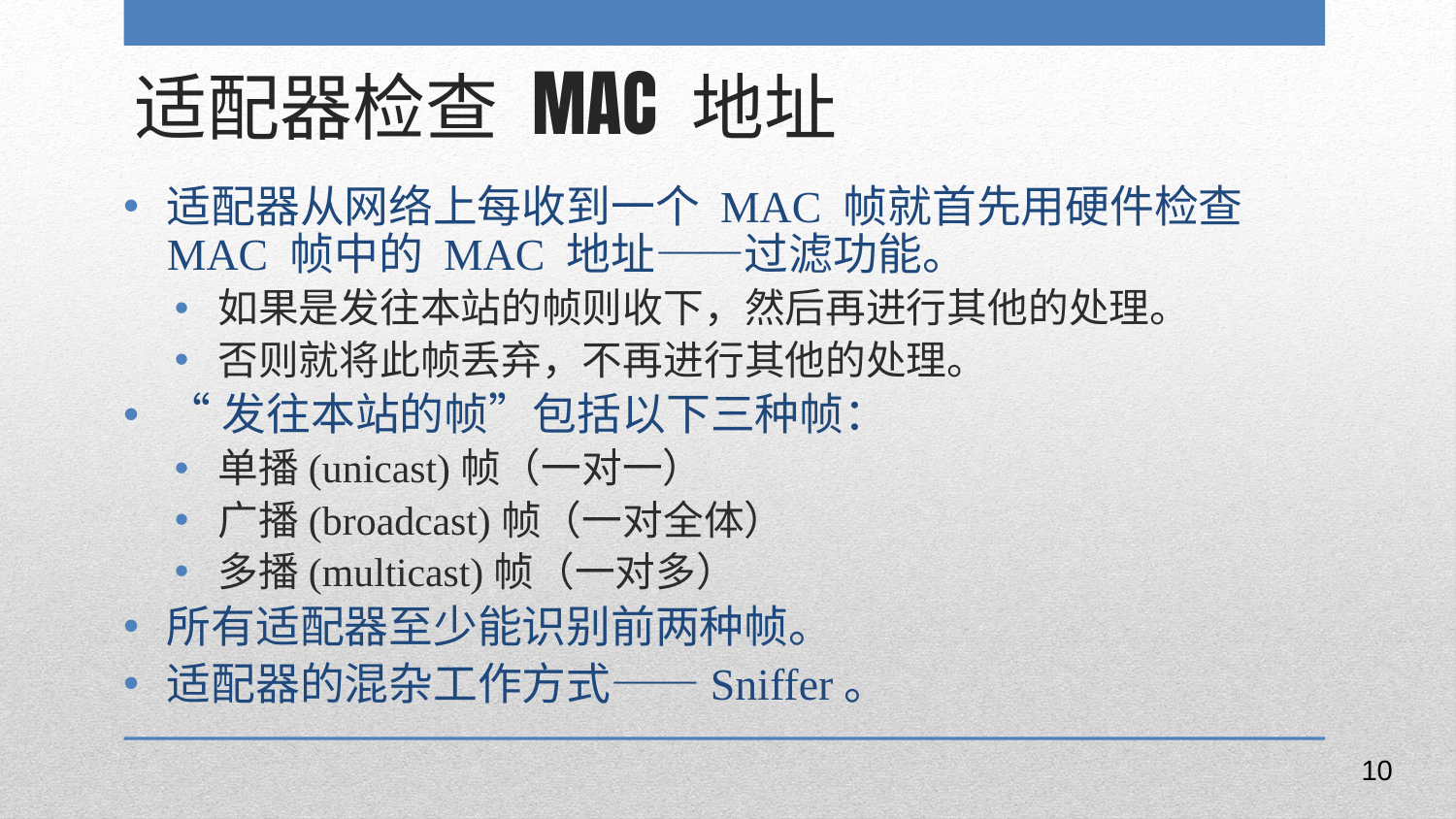

适配器检查 MAC 地址
适配器从网络上每收到一个 MAC 帧就首先用硬件检查 MAC 帧中的 MAC 地址——过滤功能。
如果是发往本站的帧则收下，然后再进行其他的处理。
否则就将此帧丢弃，不再进行其他的处理。
“发往本站的帧”包括以下三种帧：
单播(unicast)帧（一对一）
广播(broadcast)帧（一对全体）
多播(multicast)帧（一对多）
所有适配器至少能识别前两种帧。
适配器的混杂工作方式——Sniffer。

10